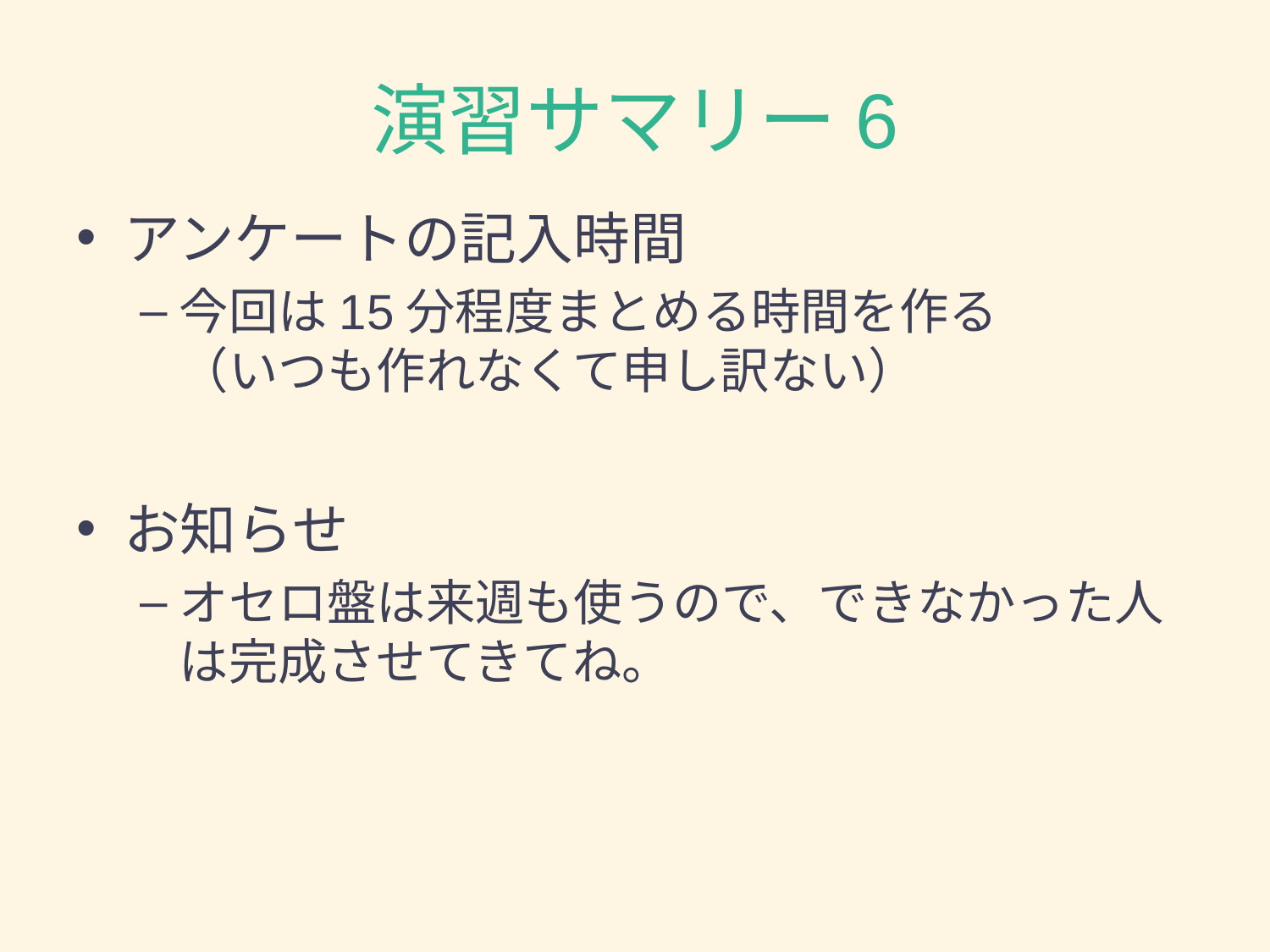

# 演習サマリー6
アンケートの記入時間
今回は15分程度まとめる時間を作る
（いつも作れなくて申し訳ない）

お知らせ
オセロ盤は来週も使うので、できなかった人は完成させてきてね。